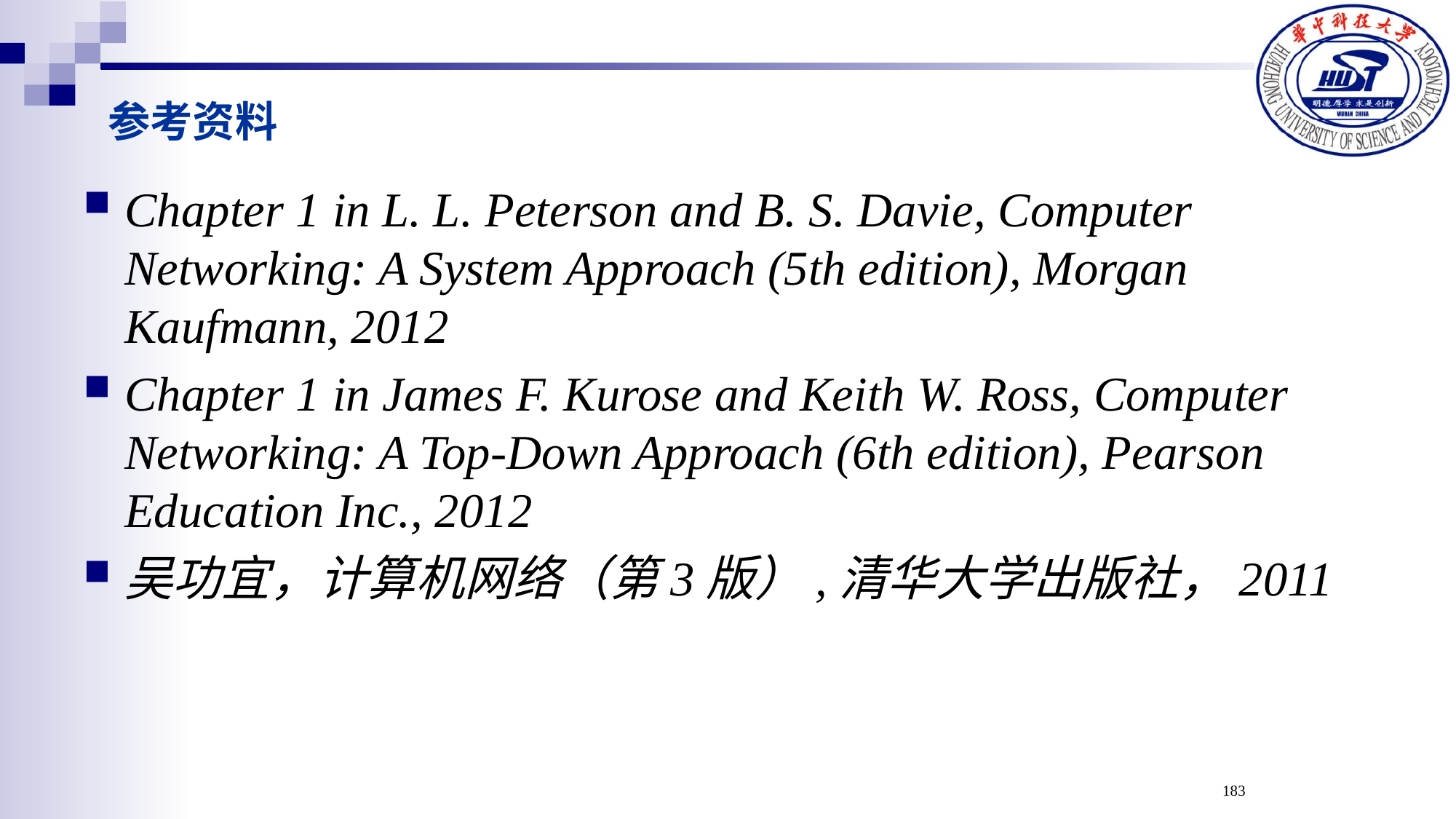

# 参考资料
Chapter 1 in L. L. Peterson and B. S. Davie, Computer Networking: A System Approach (5th edition), Morgan Kaufmann, 2012
Chapter 1 in James F. Kurose and Keith W. Ross, Computer Networking: A Top-Down Approach (6th edition), Pearson Education Inc., 2012
吴功宜，计算机网络（第3版）,清华大学出版社，2011

183